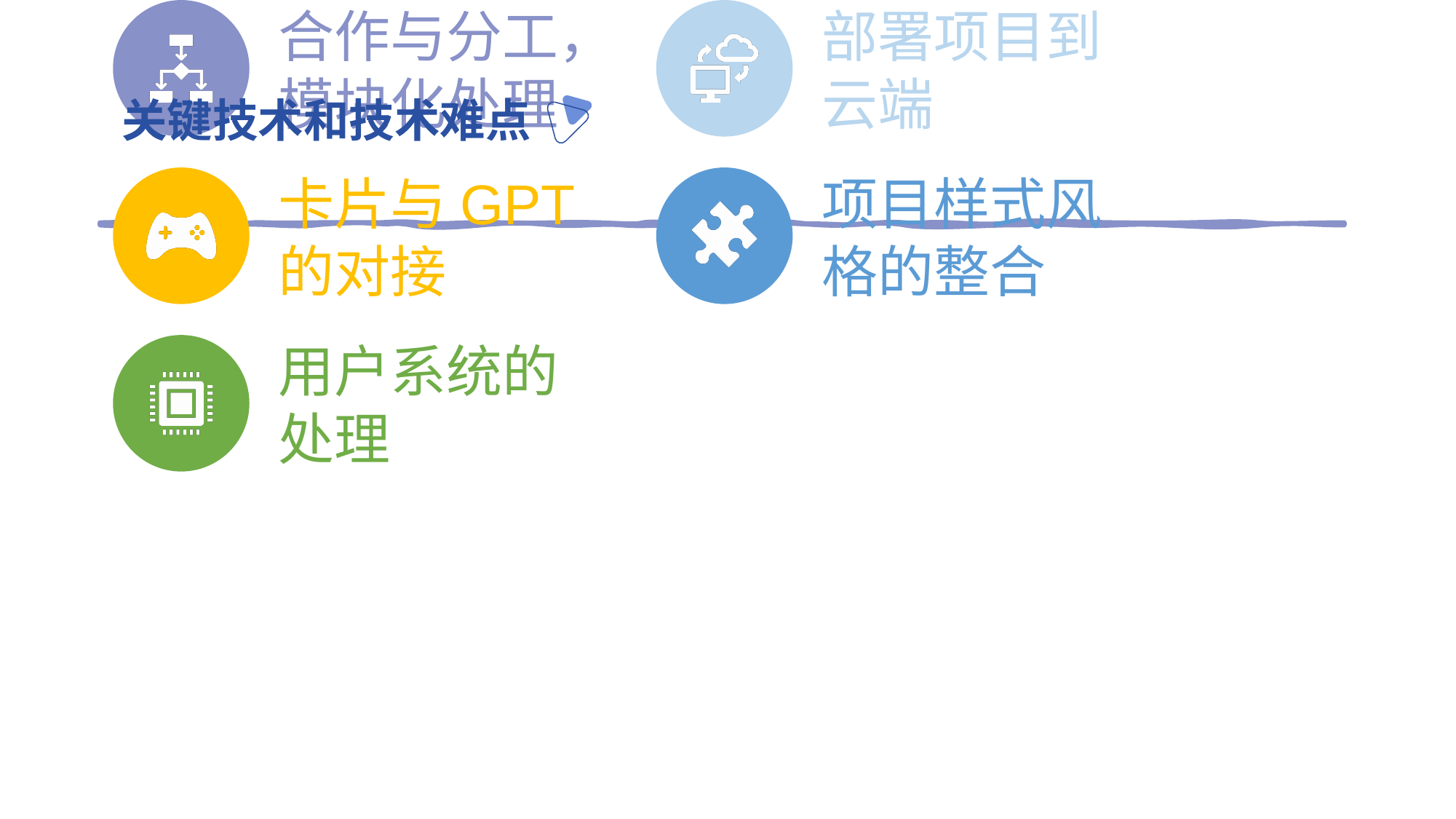

关键技术和技术难点

合作与分工，模块化处理
部署项目到云端
卡片与GPT的对接
项目样式风格的整合
用户系统的处理